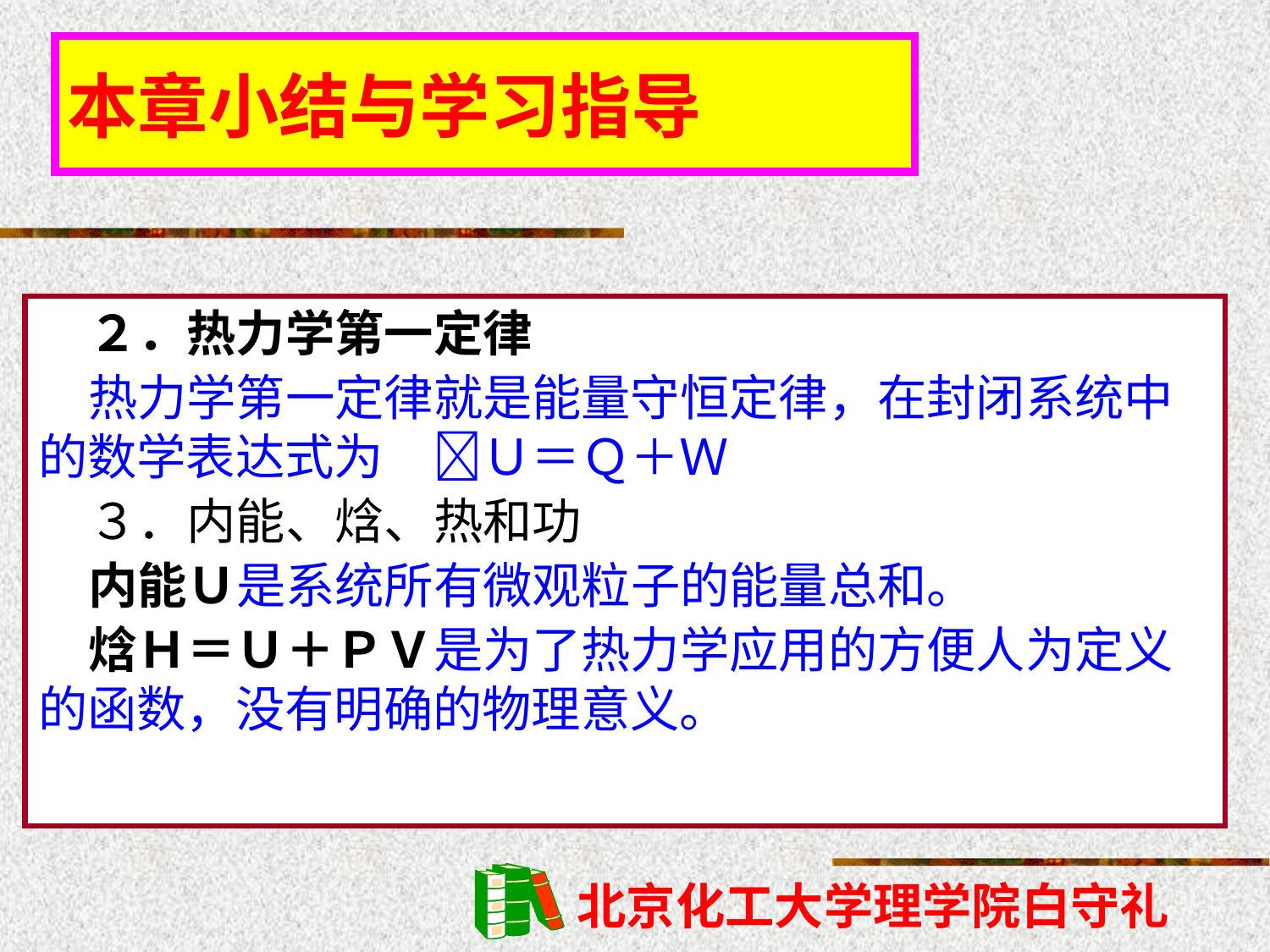

本章小结与学习指导
２．热力学第一定律
热力学第一定律就是能量守恒定律，在封闭系统中的数学表达式为　ΔＵ＝Ｑ＋Ｗ
３．内能、焓、热和功
内能Ｕ是系统所有微观粒子的能量总和。
焓Ｈ＝Ｕ＋ＰＶ是为了热力学应用的方便人为定义的函数，没有明确的物理意义。